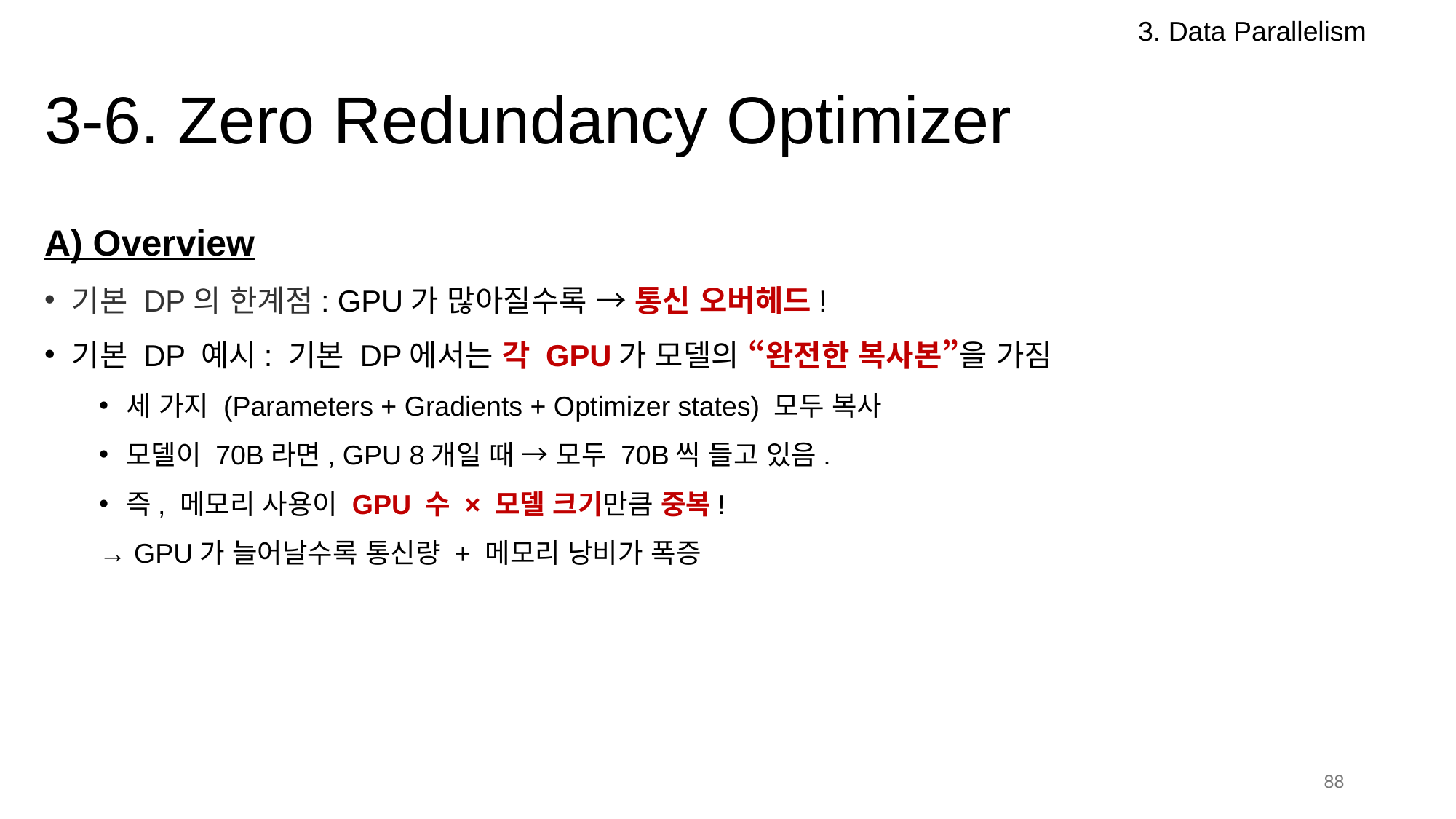

3. Data Parallelism
# 3-6. Zero Redundancy Optimizer
A) Overview
기본 DP의 한계점: GPU가 많아질수록 → 통신 오버헤드!
기본 DP 예시: 기본 DP에서는 각 GPU가 모델의 “완전한 복사본”을 가짐
세 가지 (Parameters + Gradients + Optimizer states) 모두 복사
모델이 70B라면, GPU 8개일 때 → 모두 70B씩 들고 있음.
즉, 메모리 사용이 GPU 수 × 모델 크기만큼 중복!
→ GPU가 늘어날수록 통신량 + 메모리 낭비가 폭증

88